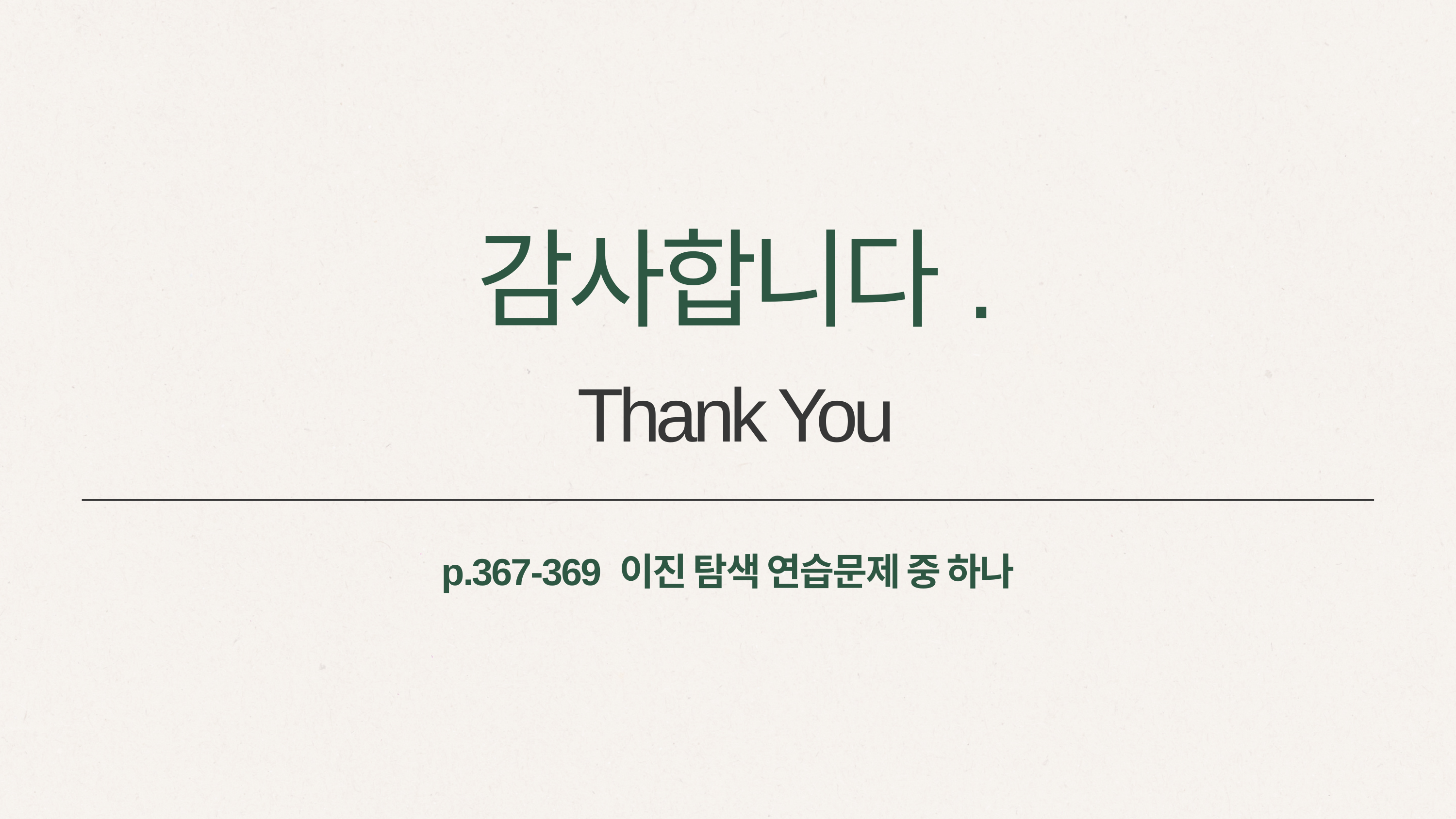

감사합니다.
Thank You

p.367-369 이진 탐색 연습문제 중 하나